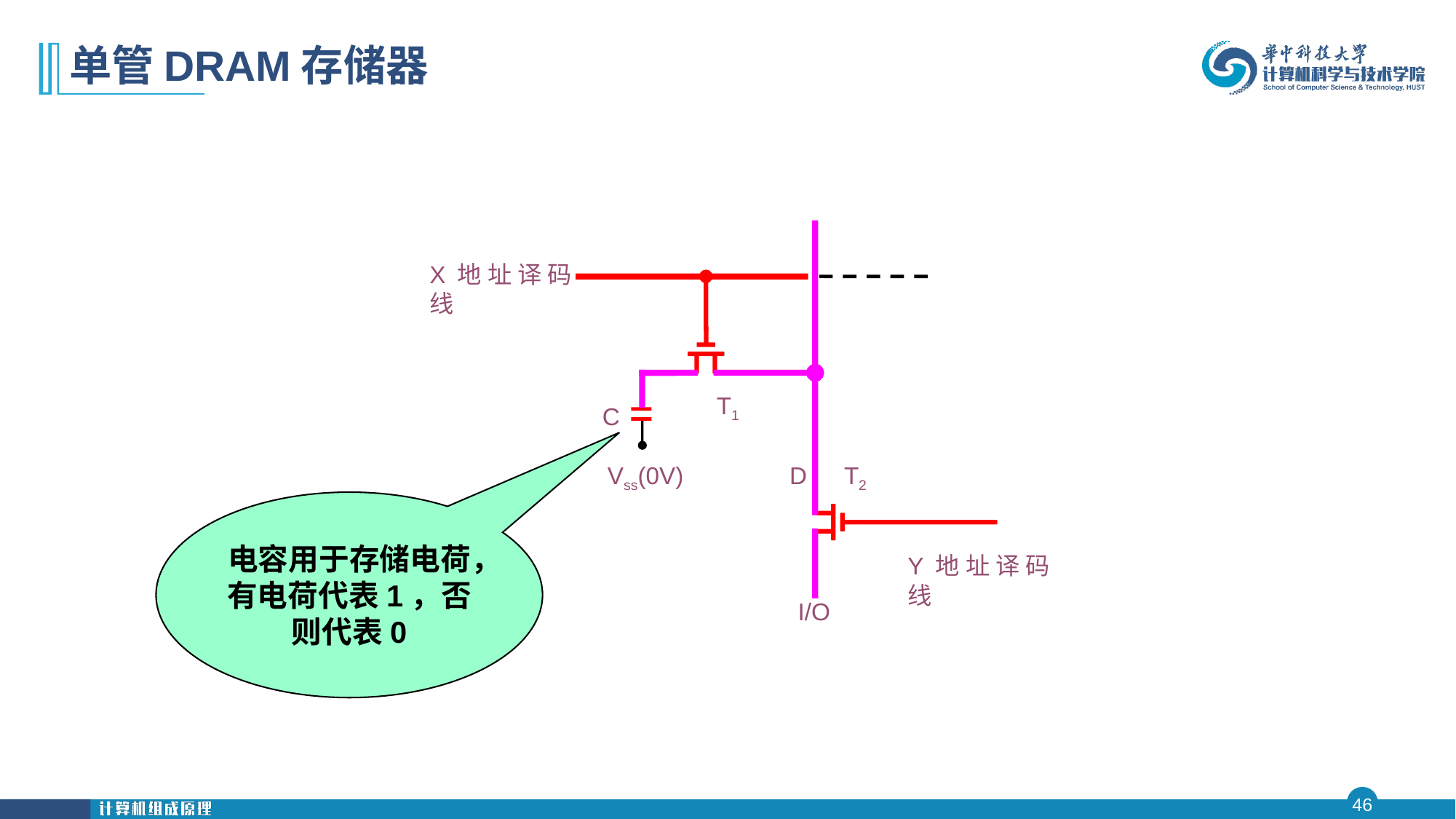

# 单管DRAM存储器

X地址译码线

T1
C

D
T2
Vss(0V)
电容用于存储电荷，有电荷代表1，否则代表0

Y地址译码线
I/O